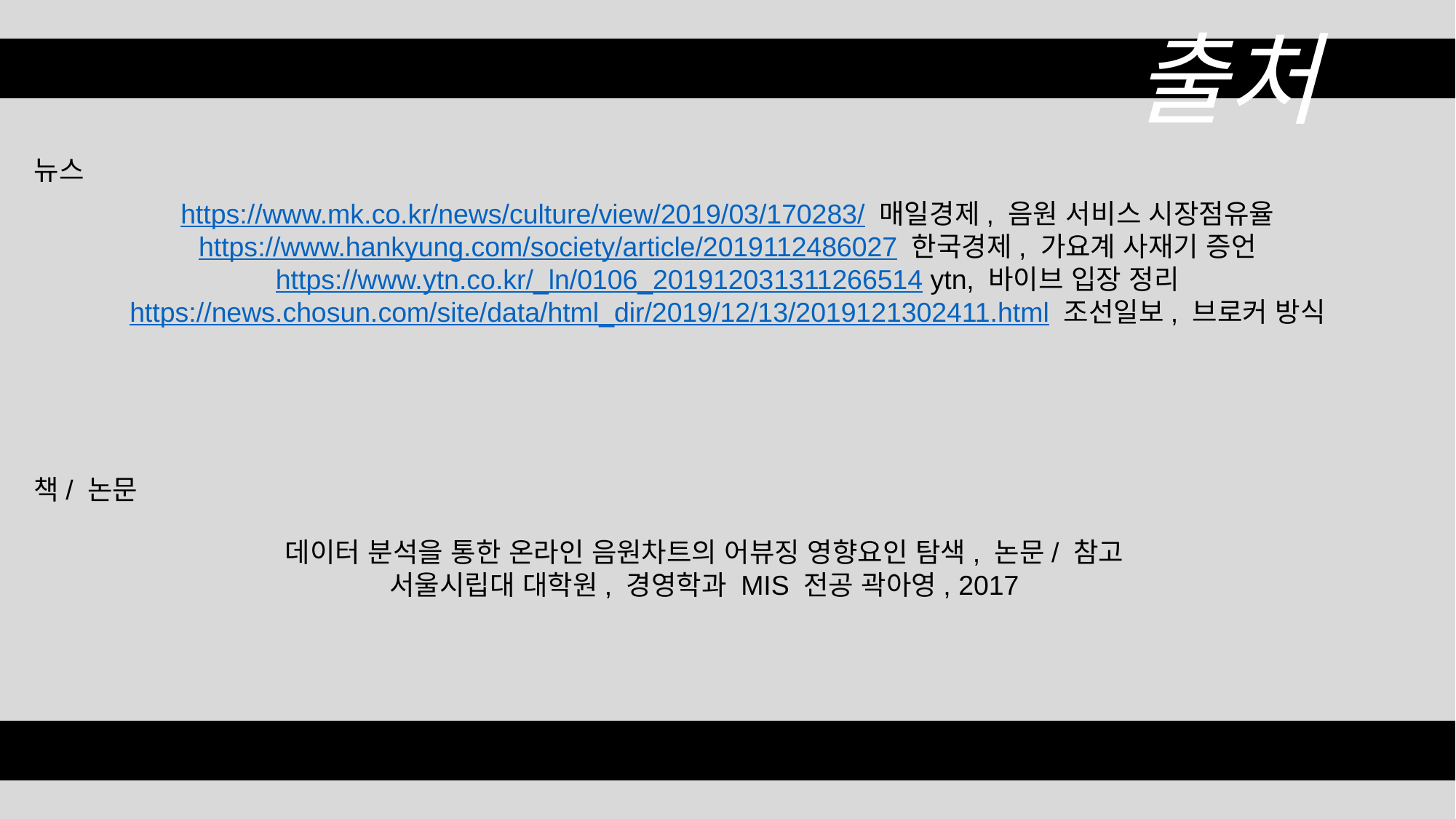

출처

뉴스
https://www.mk.co.kr/news/culture/view/2019/03/170283/ 매일경제, 음원 서비스 시장점유율
https://www.hankyung.com/society/article/2019112486027 한국경제, 가요계 사재기 증언
https://www.ytn.co.kr/_ln/0106_201912031311266514 ytn, 바이브 입장 정리
https://news.chosun.com/site/data/html_dir/2019/12/13/2019121302411.html 조선일보, 브로커 방식

책/ 논문
데이터 분석을 통한 온라인 음원차트의 어뷰징 영향요인 탐색, 논문/ 참고
서울시립대 대학원, 경영학과 MIS 전공 곽아영, 2017